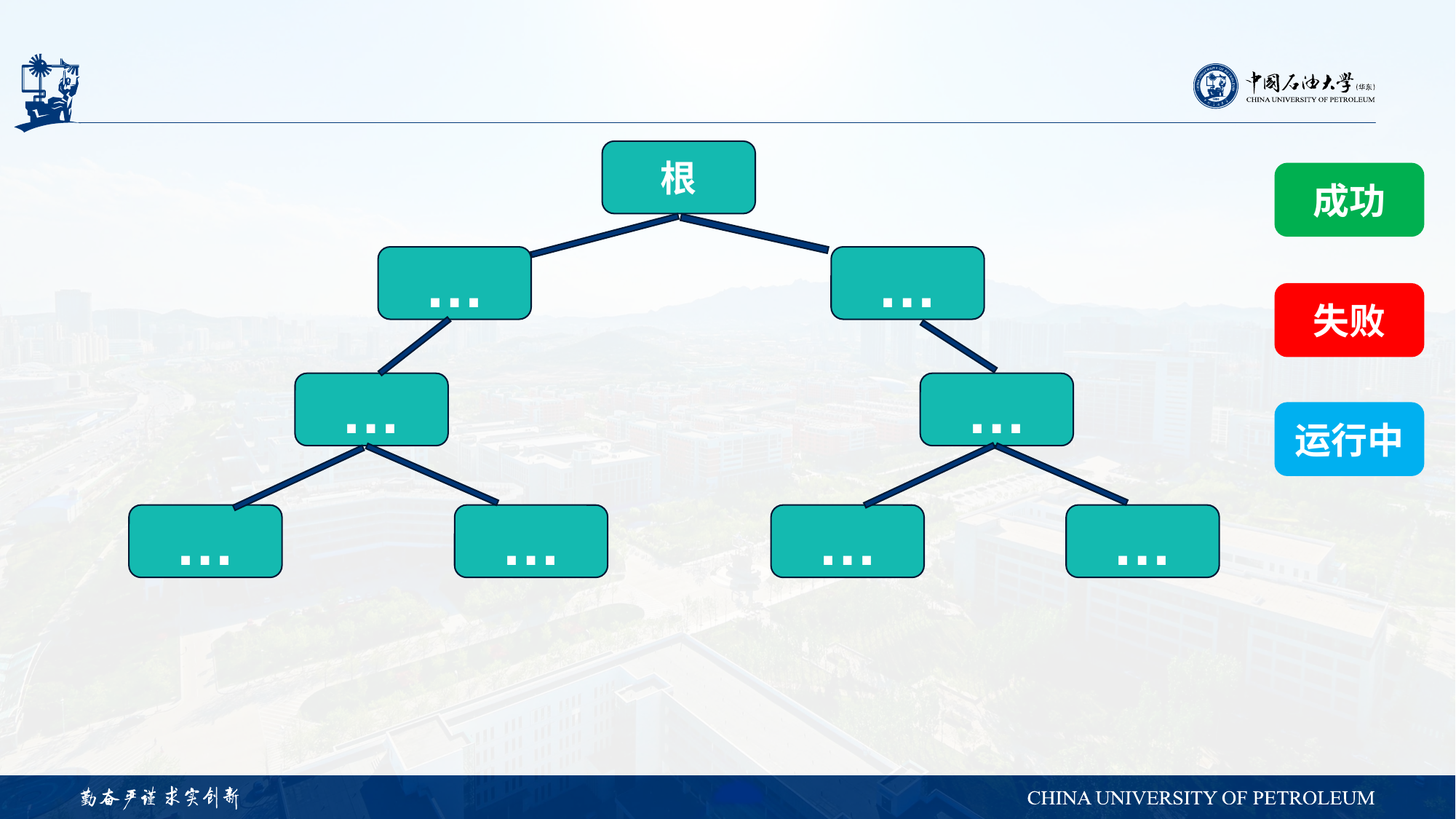

根

成功
…
…
失败

…
…

运行中

…
…
…
…